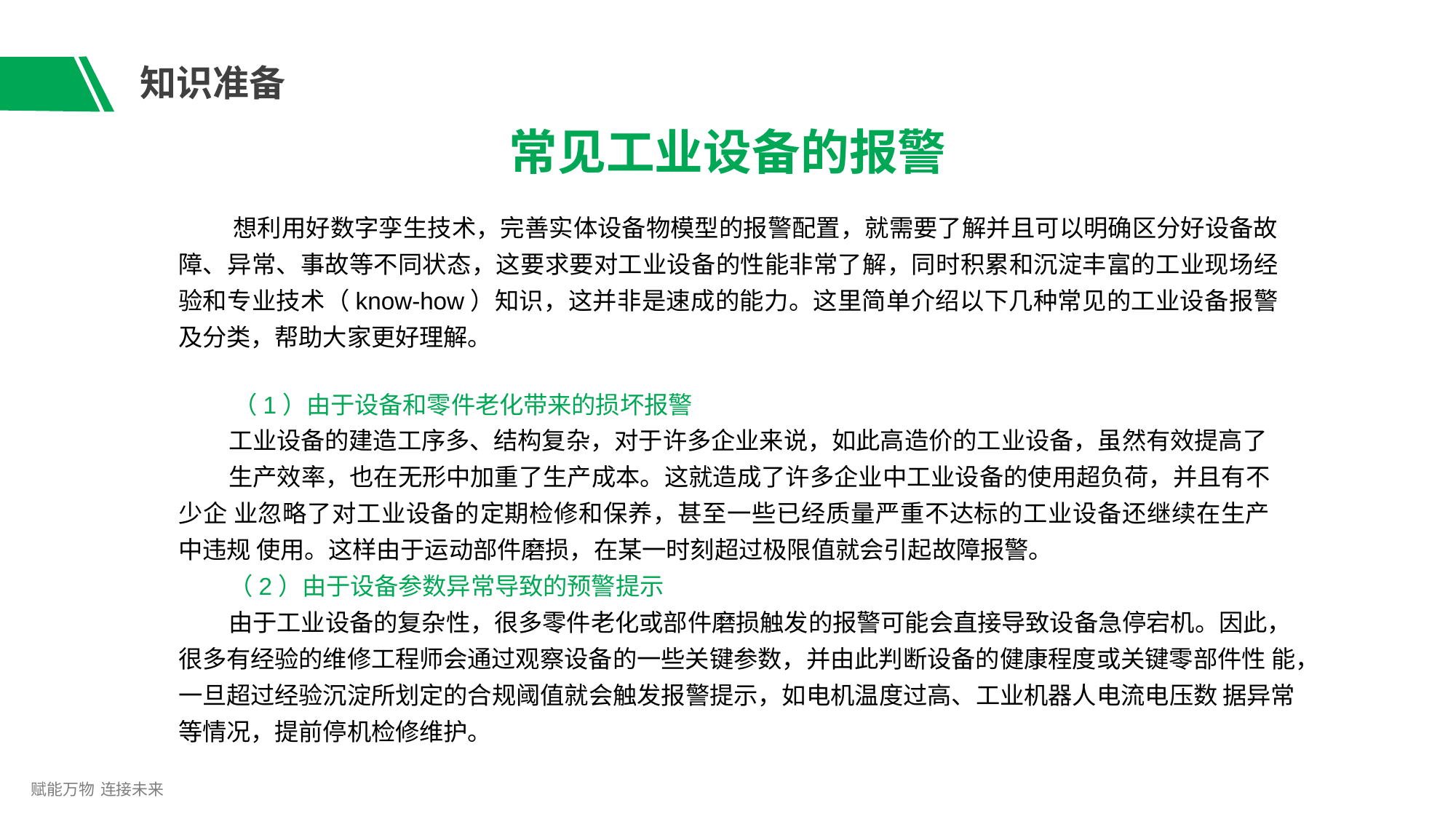

# 知识准备
常见工业设备的报警
想利用好数字孪生技术，完善实体设备物模型的报警配置，就需要了解并且可以明确区分好设备故 障、异常、事故等不同状态，这要求要对工业设备的性能非常了解，同时积累和沉淀丰富的工业现场经 验和专业技术（know-how）知识，这并非是速成的能力。这里简单介绍以下几种常见的工业设备报警 及分类，帮助大家更好理解。

（1）由于设备和零件老化带来的损坏报警
工业设备的建造工序多、结构复杂，对于许多企业来说，如此高造价的工业设备，虽然有效提高了
生产效率，也在无形中加重了生产成本。这就造成了许多企业中工业设备的使用超负荷，并且有不少企 业忽略了对工业设备的定期检修和保养，甚至一些已经质量严重不达标的工业设备还继续在生产中违规 使用。这样由于运动部件磨损，在某一时刻超过极限值就会引起故障报警。
（2）由于设备参数异常导致的预警提示
由于工业设备的复杂性，很多零件老化或部件磨损触发的报警可能会直接导致设备急停宕机。因此， 很多有经验的维修工程师会通过观察设备的一些关键参数，并由此判断设备的健康程度或关键零部件性 能，一旦超过经验沉淀所划定的合规阈值就会触发报警提示，如电机温度过高、工业机器人电流电压数 据异常等情况，提前停机检修维护。
赋能万物 连接未来